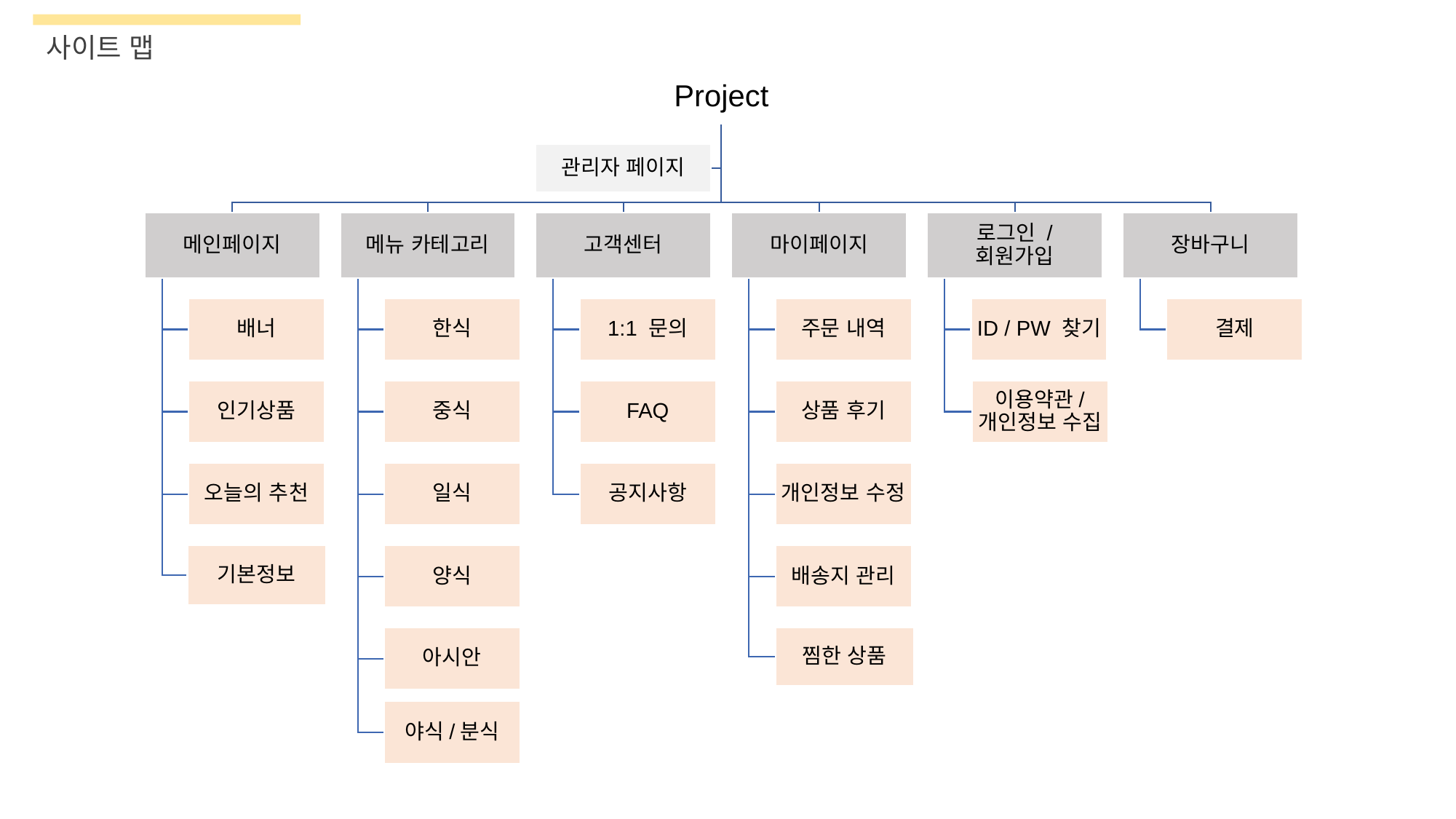

사이트 맵
Project
메인페이지
배너
인기상품
오늘의 추천
기본정보
메뉴 카테고리
한식
중식
일식
양식
아시안
야식/분식
고객센터
1:1 문의
FAQ
공지사항
마이페이지
주문 내역
상품 후기
개인정보 수정
배송지 관리
찜한 상품
로그인 /
회원가입
ID / PW 찾기
이용약관/
개인정보 수집
장바구니
결제
관리자 페이지